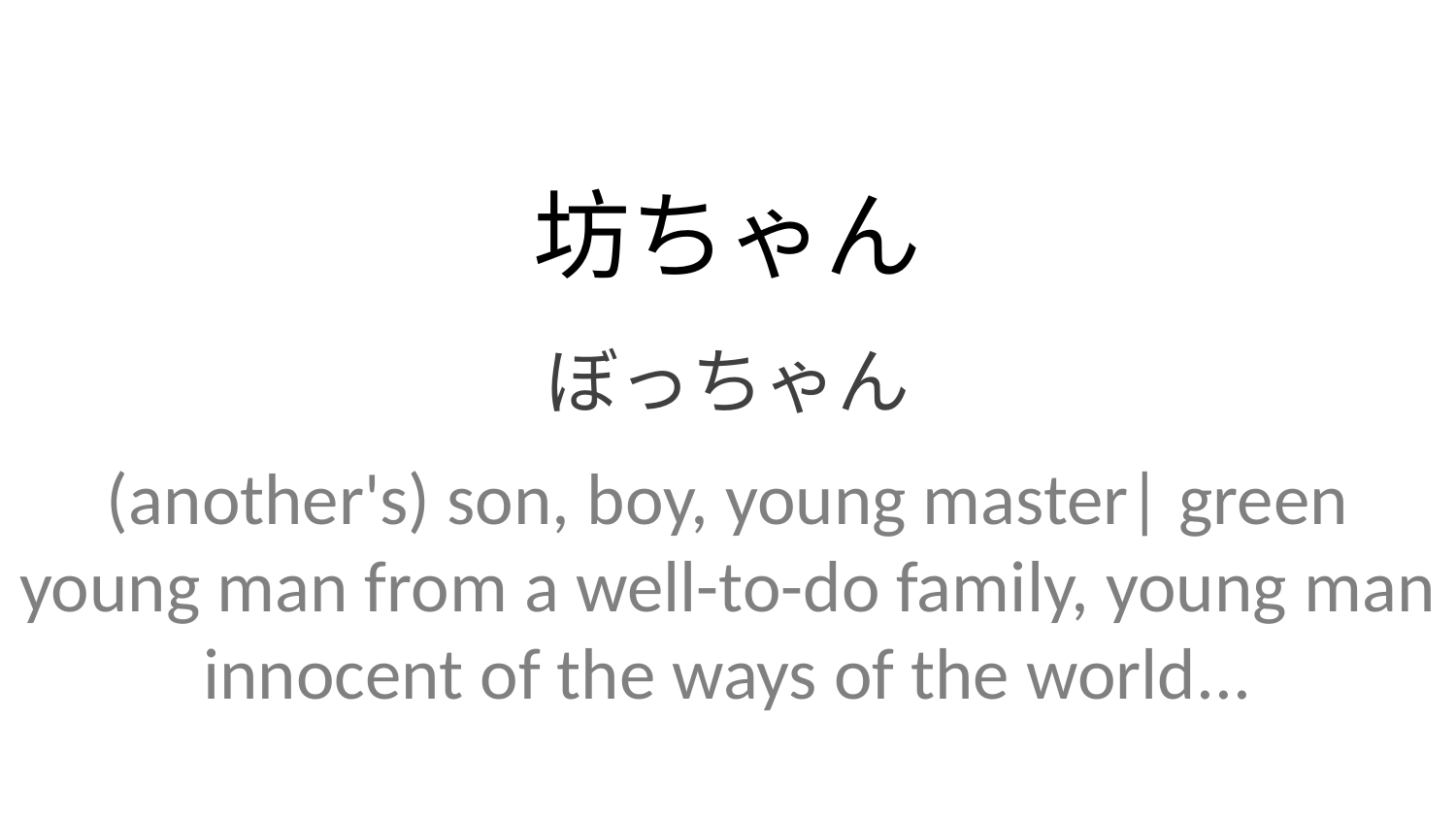

坊ちゃん

ぼっちゃん
(another's) son, boy, young master| green young man from a well-to-do family, young man innocent of the ways of the world...